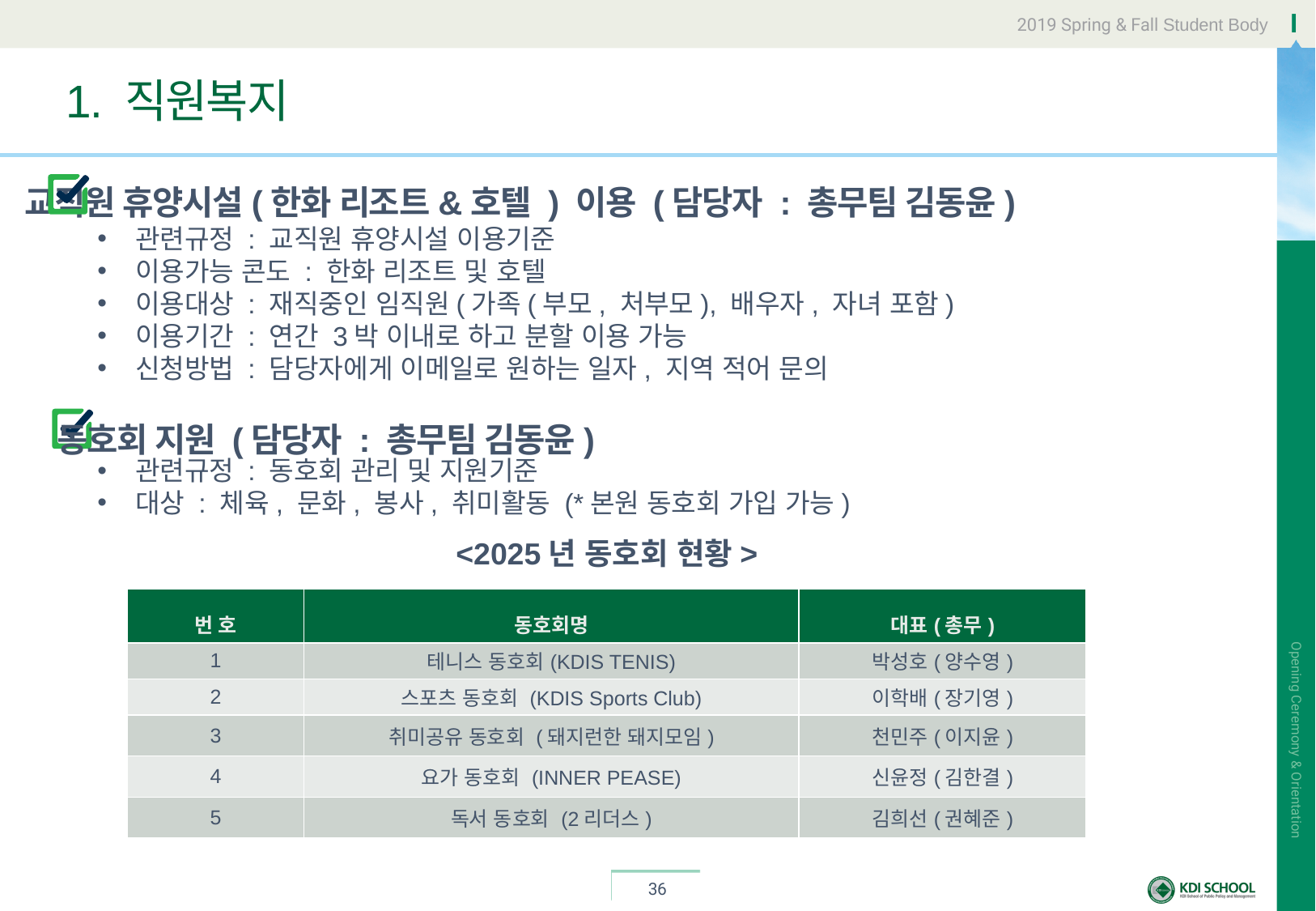

# 1. 직원복지
교직원 휴양시설(한화 리조트&호텔 ) 이용 (담당자 : 총무팀 김동윤)

관련규정 : 교직원 휴양시설 이용기준
이용가능 콘도 : 한화 리조트 및 호텔
이용대상 : 재직중인 임직원(가족(부모, 처부모), 배우자, 자녀 포함)
이용기간 : 연간 3박 이내로 하고 분할 이용 가능
신청방법 : 담당자에게 이메일로 원하는 일자, 지역 적어 문의

동호회 지원 (담당자 : 총무팀 김동윤)

관련규정 : 동호회 관리 및 지원기준
대상 : 체육, 문화, 봉사, 취미활동 (*본원 동호회 가입 가능)
<2025년 동호회 현황>
| 번 호 | 동호회명 | 대표(총무) |
| --- | --- | --- |
| 1 | 테니스 동호회(KDIS TENIS) | 박성호(양수영) |
| 2 | 스포츠 동호회 (KDIS Sports Club) | 이학배(장기영) |
| 3 | 취미공유 동호회 (돼지런한 돼지모임) | 천민주(이지윤) |
| 4 | 요가 동호회 (INNER PEASE) | 신윤정(김한결) |
| 5 | 독서 동호회 (2리더스) | 김희선(권혜준) |